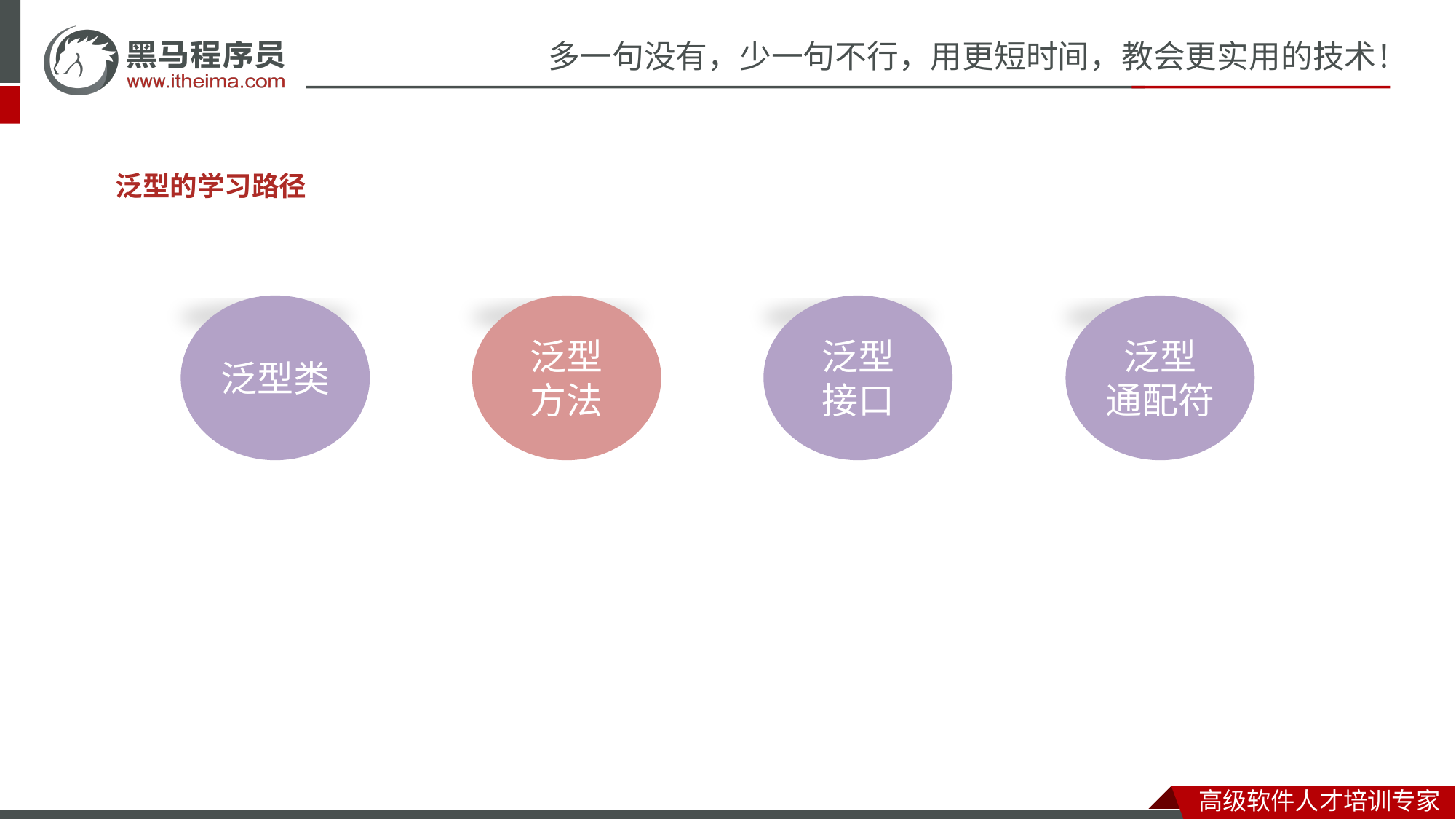

泛型的学习路径
泛型类
泛型
方法
泛型
接口
泛型
通配符